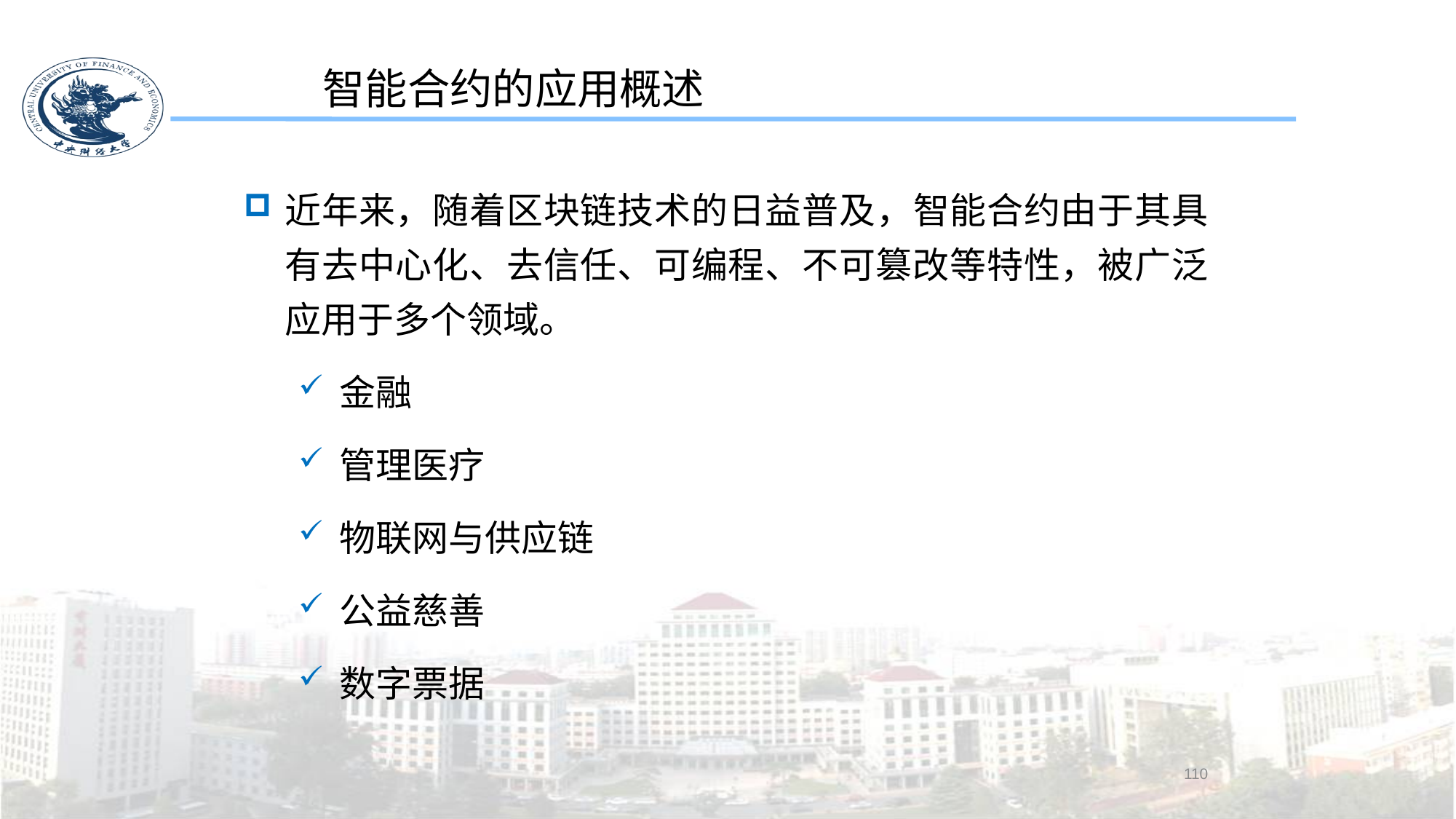

智能合约的应用概述
近年来，随着区块链技术的日益普及，智能合约由于其具有去中心化、去信任、可编程、不可篡改等特性，被广泛应用于多个领域。
金融
管理医疗
物联网与供应链
公益慈善
数字票据
110